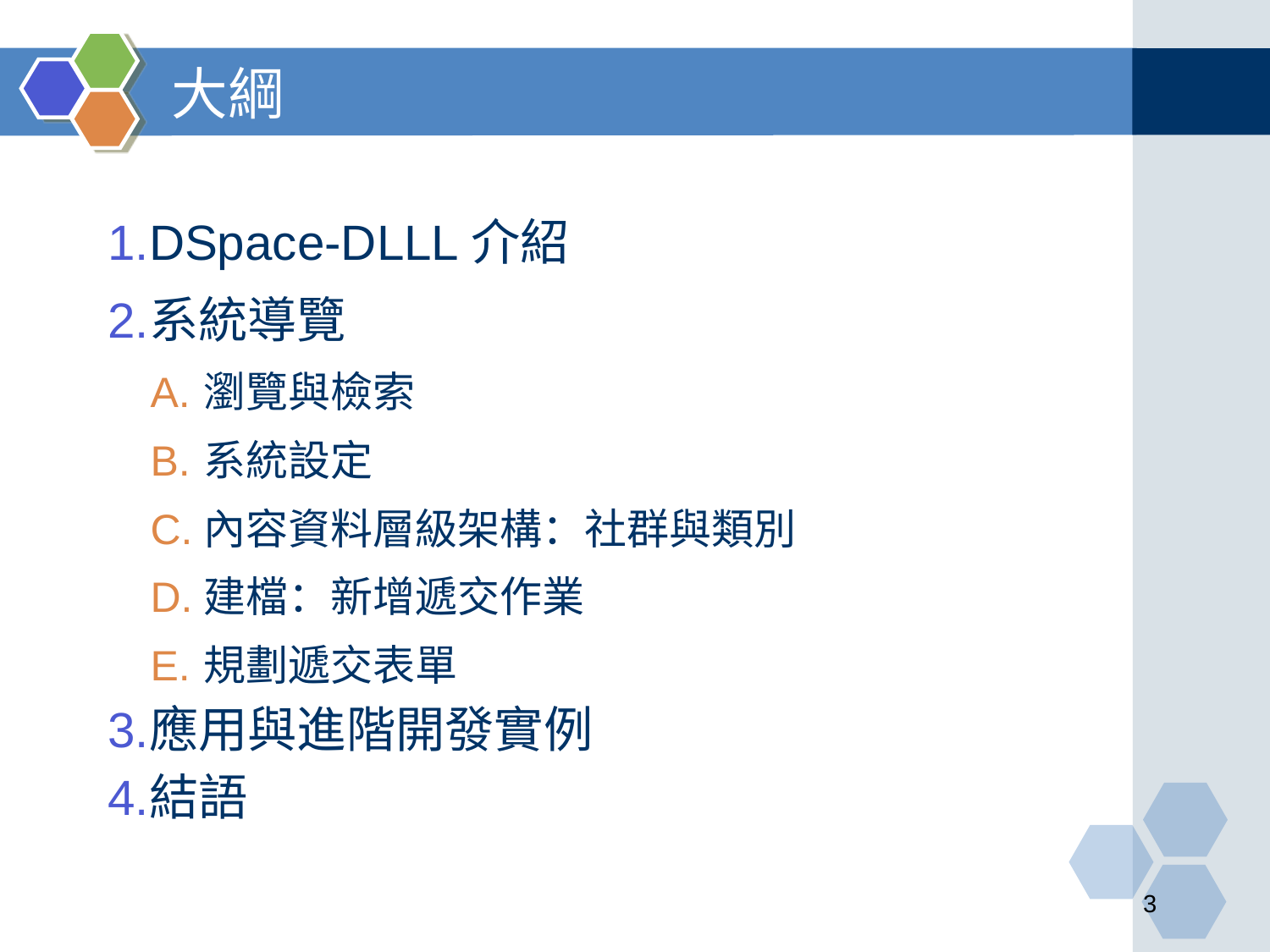

# 大綱
DSpace-DLLL介紹
系統導覽
瀏覽與檢索
系統設定
內容資料層級架構：社群與類別
建檔：新增遞交作業
規劃遞交表單
應用與進階開發實例
結語
3